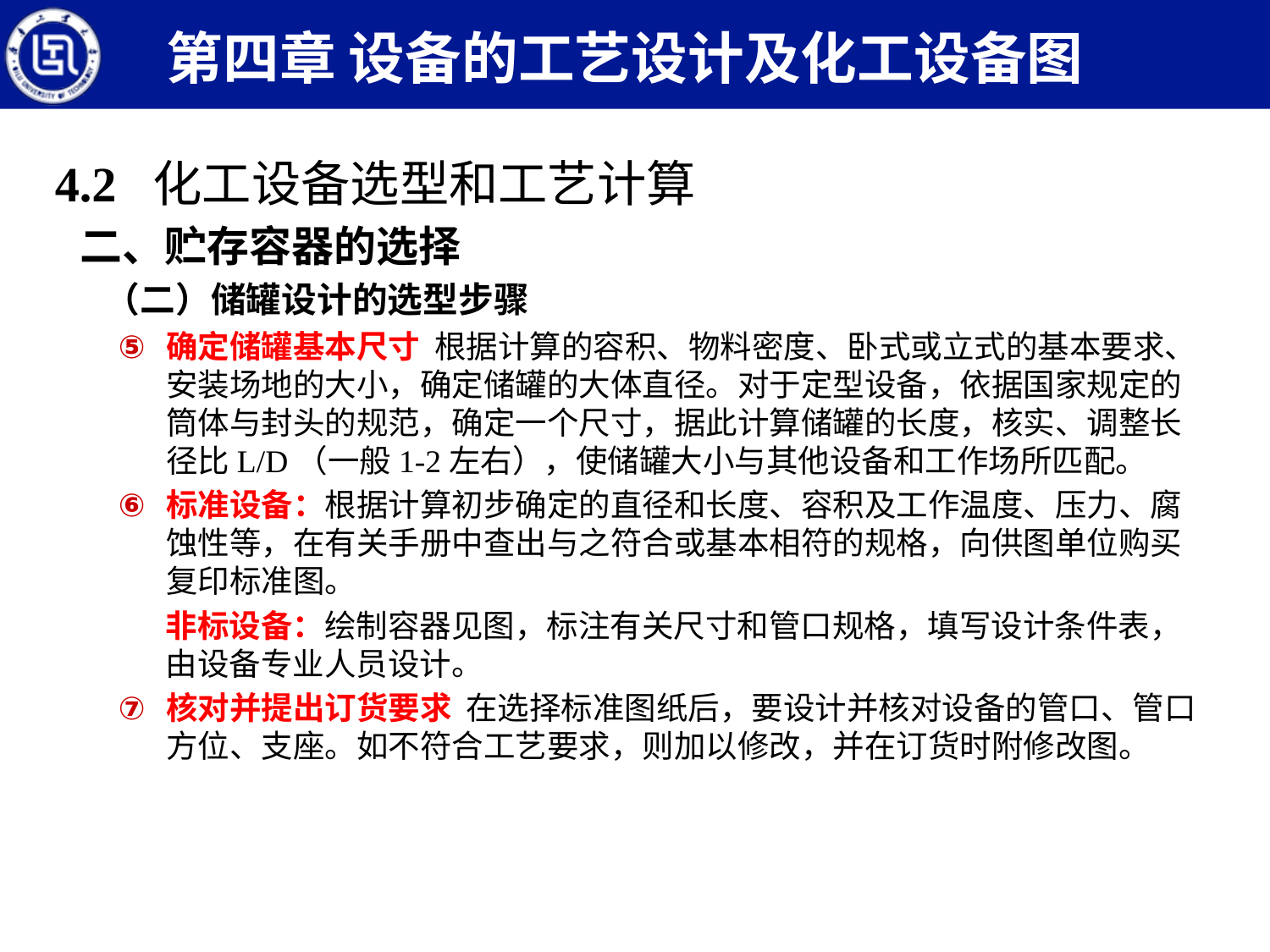

第四章 设备的工艺设计及化工设备图
4.2  化工设备选型和工艺计算
二、贮存容器的选择
（二）储罐设计的选型步骤
确定储罐基本尺寸  根据计算的容积、物料密度、卧式或立式的基本要求、安装场地的大小，确定储罐的大体直径。对于定型设备，依据国家规定的筒体与封头的规范，确定一个尺寸，据此计算储罐的长度，核实、调整长径比L/D（一般1-2左右），使储罐大小与其他设备和工作场所匹配。
标准设备：根据计算初步确定的直径和长度、容积及工作温度、压力、腐蚀性等，在有关手册中查出与之符合或基本相符的规格，向供图单位购买复印标准图。
非标设备：绘制容器见图，标注有关尺寸和管口规格，填写设计条件表，由设备专业人员设计。
核对并提出订货要求  在选择标准图纸后，要设计并核对设备的管口、管口方位、支座。如不符合工艺要求，则加以修改，并在订货时附修改图。